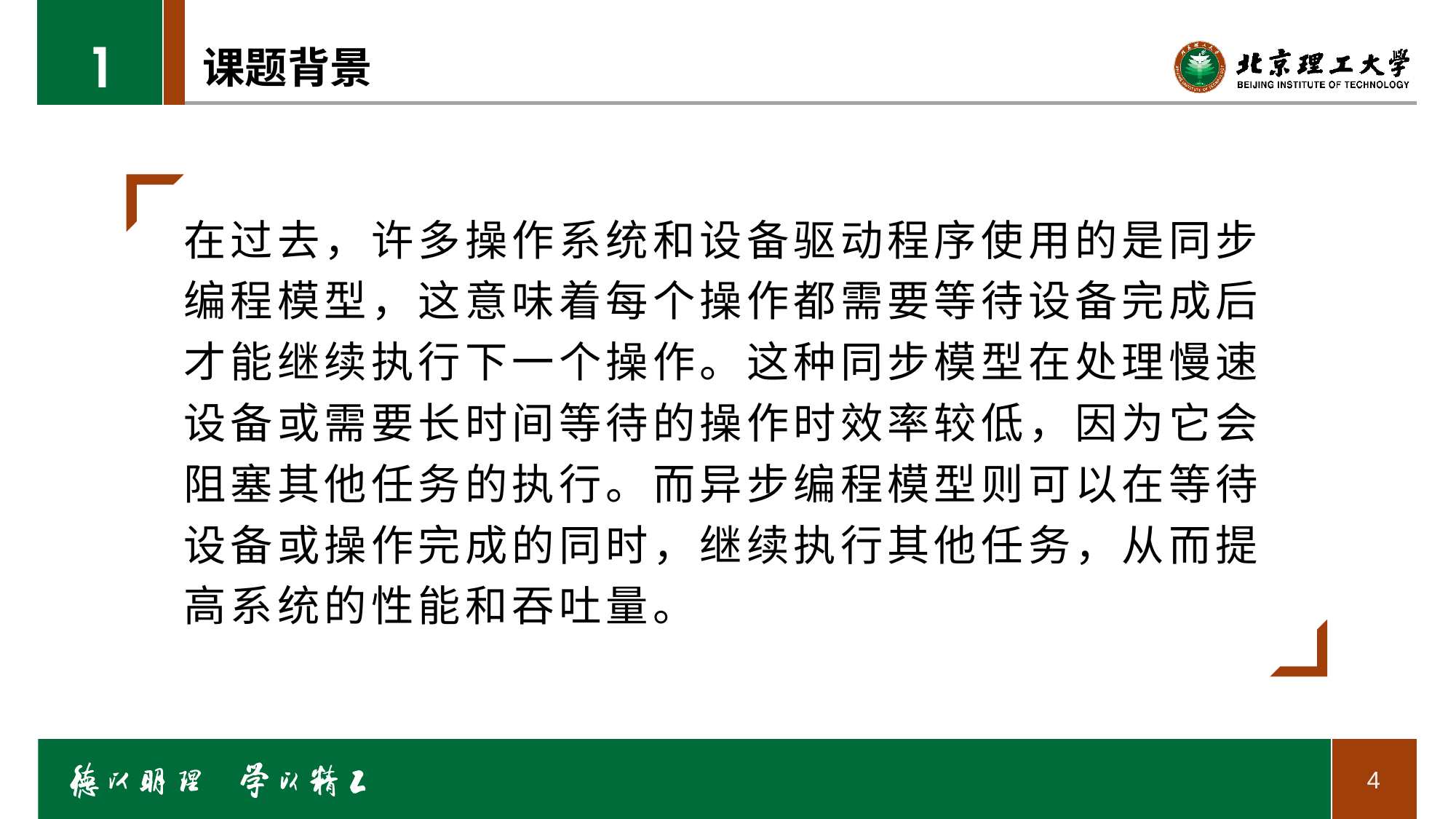

1
# 课题背景

在过去，许多操作系统和设备驱动程序使用的是同步编程模型，这意味着每个操作都需要等待设备完成后才能继续执行下一个操作。这种同步模型在处理慢速设备或需要长时间等待的操作时效率较低，因为它会阻塞其他任务的执行。而异步编程模型则可以在等待设备或操作完成的同时，继续执行其他任务，从而提高系统的性能和吞吐量。